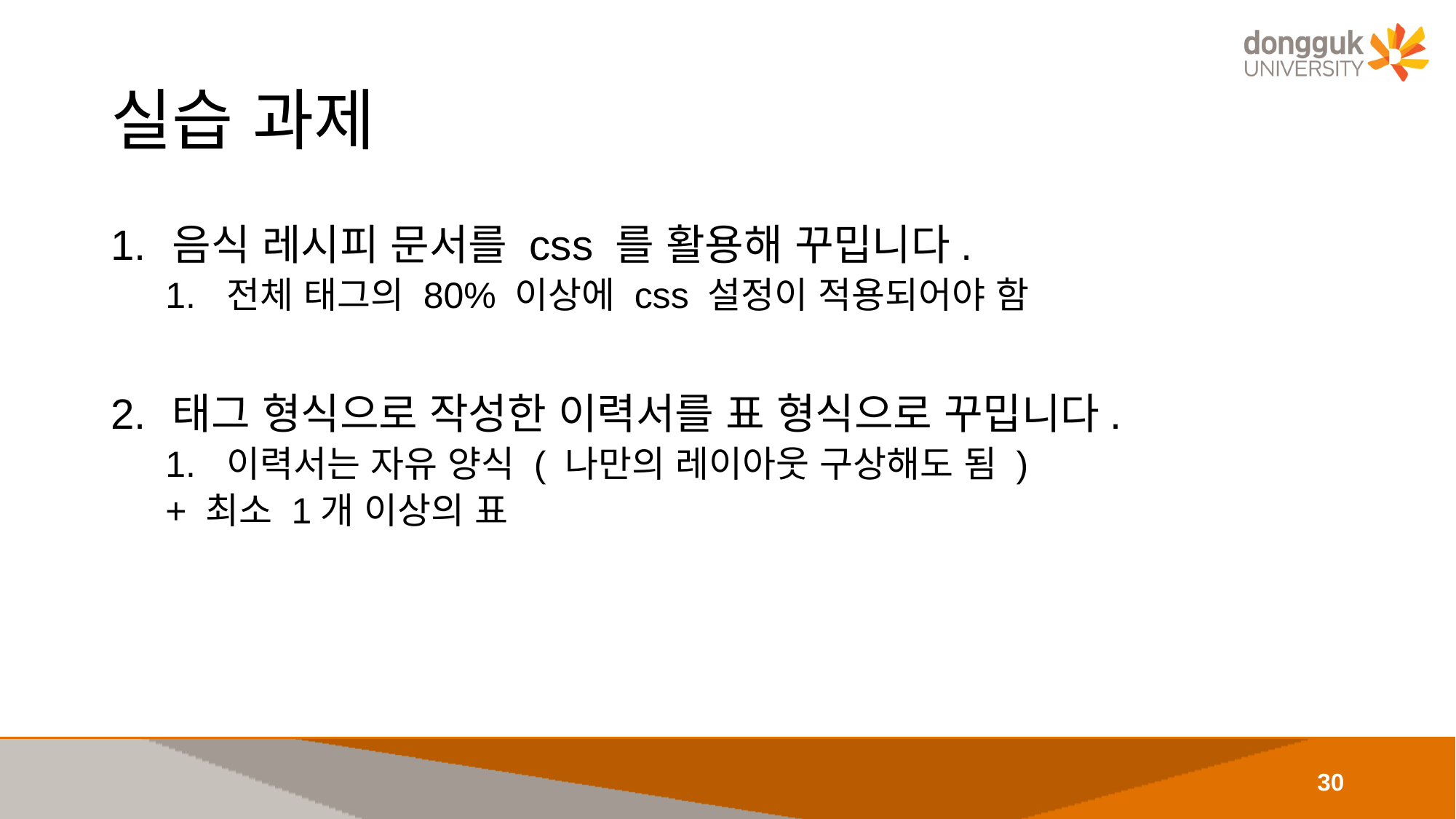

# 실습 과제
음식 레시피 문서를 css 를 활용해 꾸밉니다.
전체 태그의 80% 이상에 css 설정이 적용되어야 함

태그 형식으로 작성한 이력서를 표 형식으로 꾸밉니다.
이력서는 자유 양식 ( 나만의 레이아웃 구상해도 됨 )
+ 최소 1개 이상의 표
30